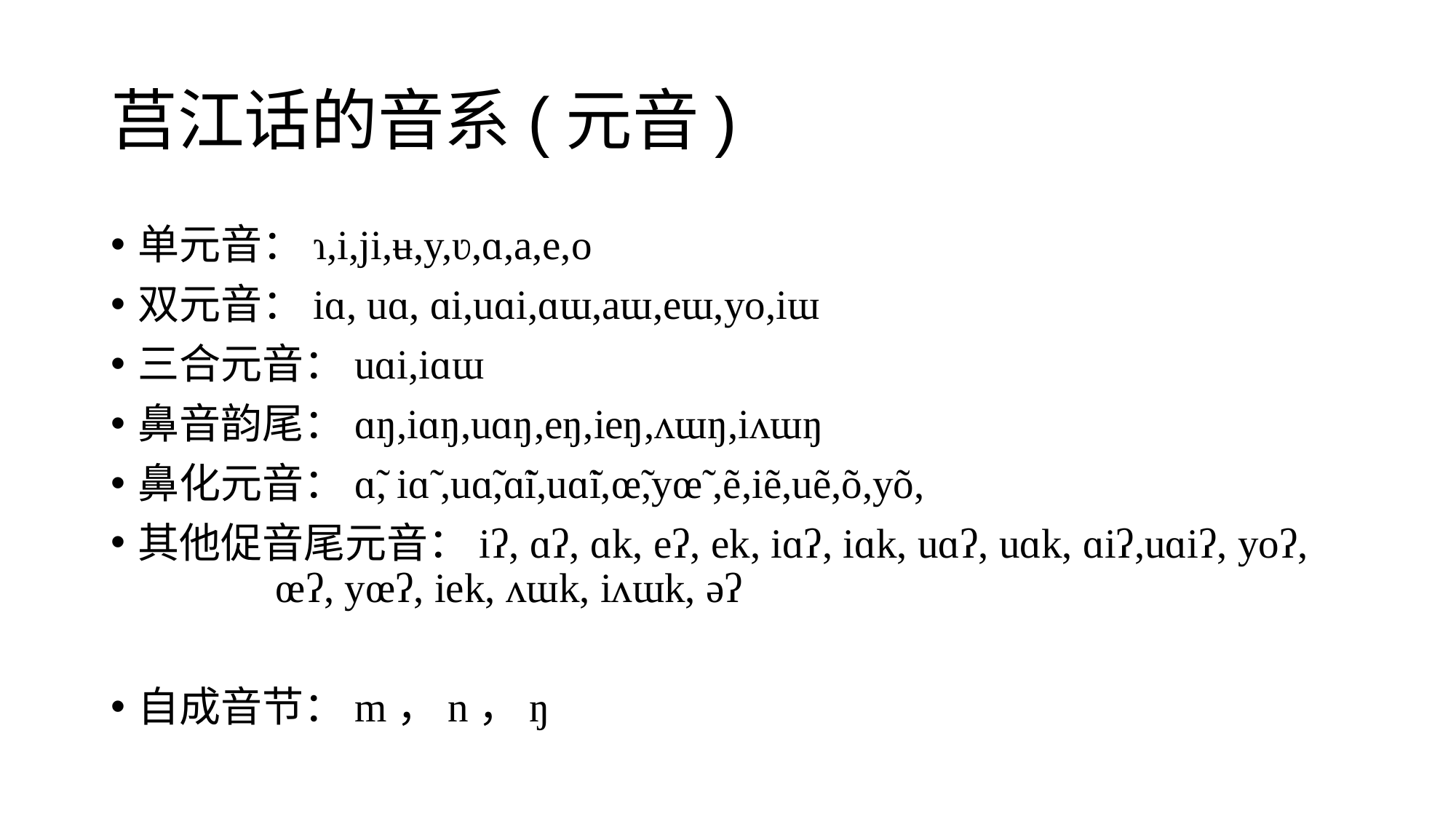

# 莒江话的音系(元音)
单元音：ɿ,i,ji,ʉ,y,ʋ,ɑ,a,e,o
双元音：iɑ, uɑ, ɑi,uɑi,ɑɯ,aɯ,eɯ,yo,iɯ
三合元音：uɑi,iɑɯ
鼻音韵尾：ɑŋ,iɑŋ,uɑŋ,eŋ,ieŋ,ʌɯŋ,iʌɯŋ
鼻化元音：ɑ̃, iɑ̃ ,uɑ̃,ɑ̃i,uɑ̃i,œ̃,yœ̃ ,ẽ,iẽ,uẽ,õ,yõ,
其他促音尾元音：iʔ, ɑʔ, ɑk, eʔ, ek, iɑʔ, iɑk, uɑʔ, uɑk, ɑiʔ,uɑiʔ, yoʔ,
			   œʔ, yœʔ, iek, ʌɯk, iʌɯk, əʔ

自成音节：m，n，ŋ